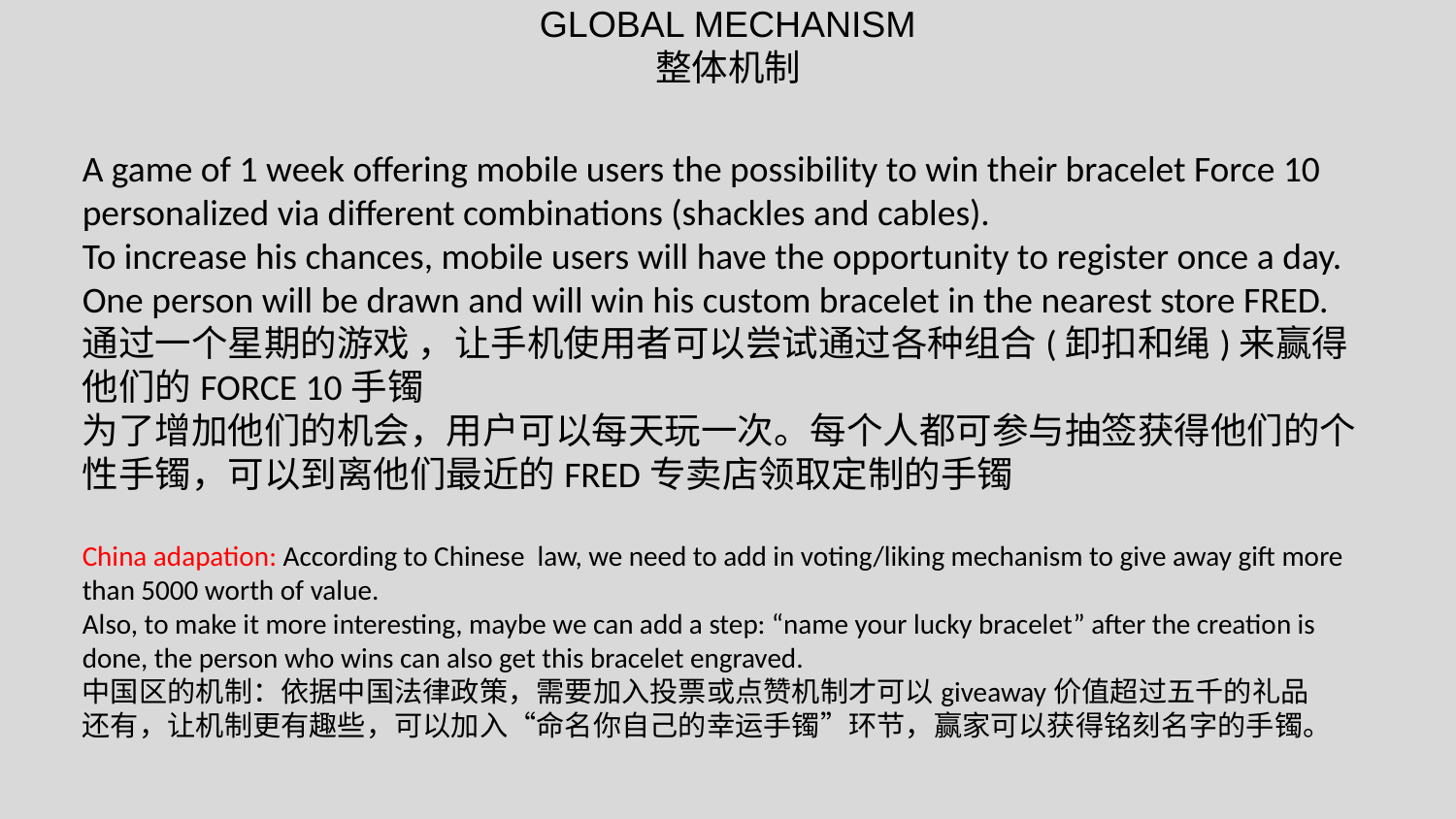

GLOBAL MECHANISM
整体机制
A game of 1 week offering mobile users the possibility to win their bracelet Force 10 personalized via different combinations (shackles and cables).
To increase his chances, mobile users will have the opportunity to register once a day. One person will be drawn and will win his custom bracelet in the nearest store FRED.
通过一个星期的游戏 ，让手机使用者可以尝试通过各种组合(卸扣和绳)来赢得他们的FORCE 10手镯
为了增加他们的机会，用户可以每天玩一次。每个人都可参与抽签获得他们的个性手镯，可以到离他们最近的FRED专卖店领取定制的手镯

China adapation: According to Chinese  law, we need to add in voting/liking mechanism to give away gift more than 5000 worth of value.
Also, to make it more interesting, maybe we can add a step: “name your lucky bracelet” after the creation is done, the person who wins can also get this bracelet engraved.
中国区的机制：依据中国法律政策，需要加入投票或点赞机制才可以giveaway价值超过五千的礼品
还有，让机制更有趣些，可以加入“命名你自己的幸运手镯”环节，赢家可以获得铭刻名字的手镯。